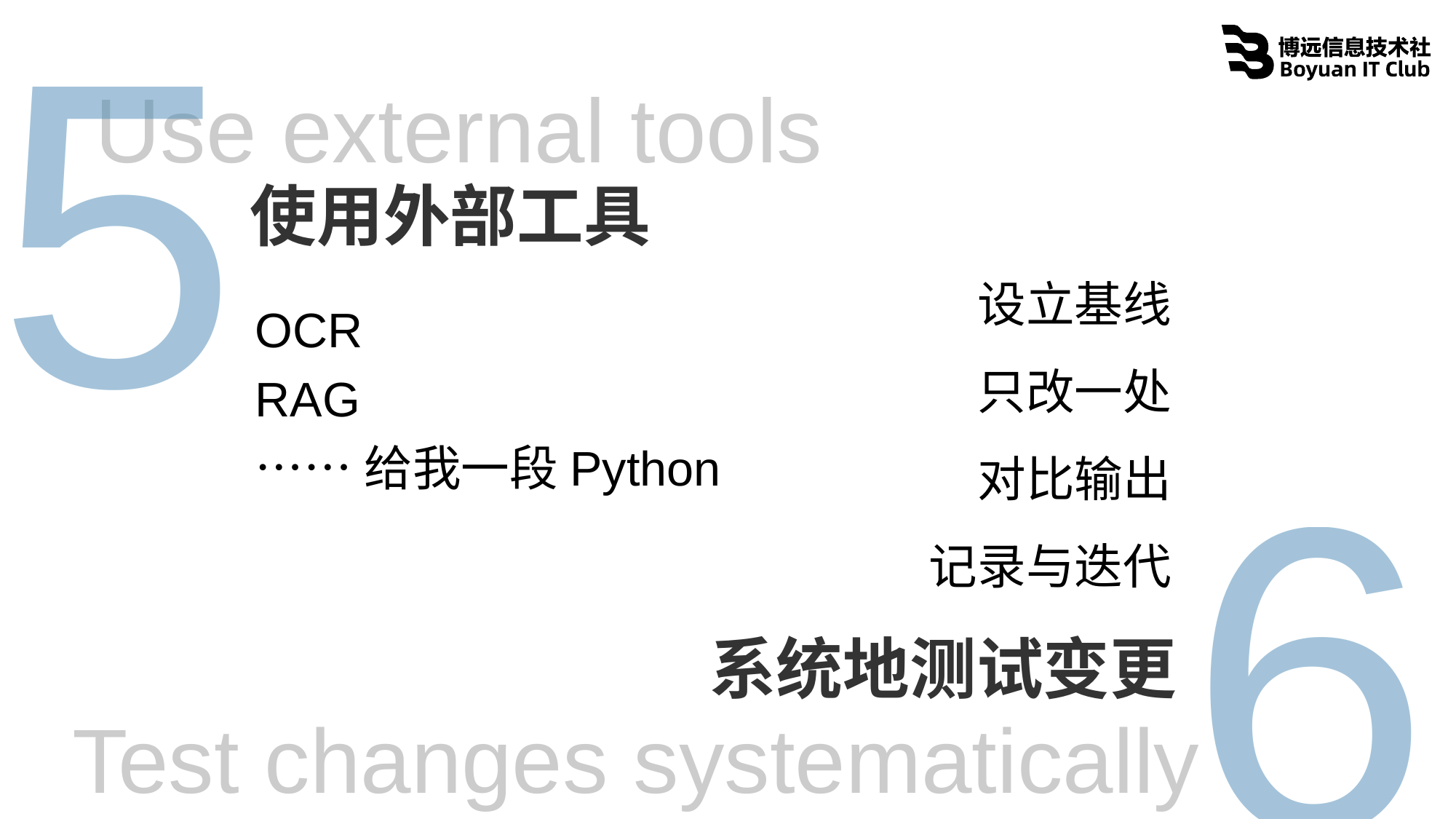

题
问

5
3

Use external tools
复杂任务
使用外部工具
设立基线
只改一处
对比输出
记录与迭代
规划路径
OCR
RAG
6
4

……给我一段Python
链式思考
复杂逻辑
系统地测试变更
Test changes systematically

对话问题类

表达错误类

理解错误类

内容错误类